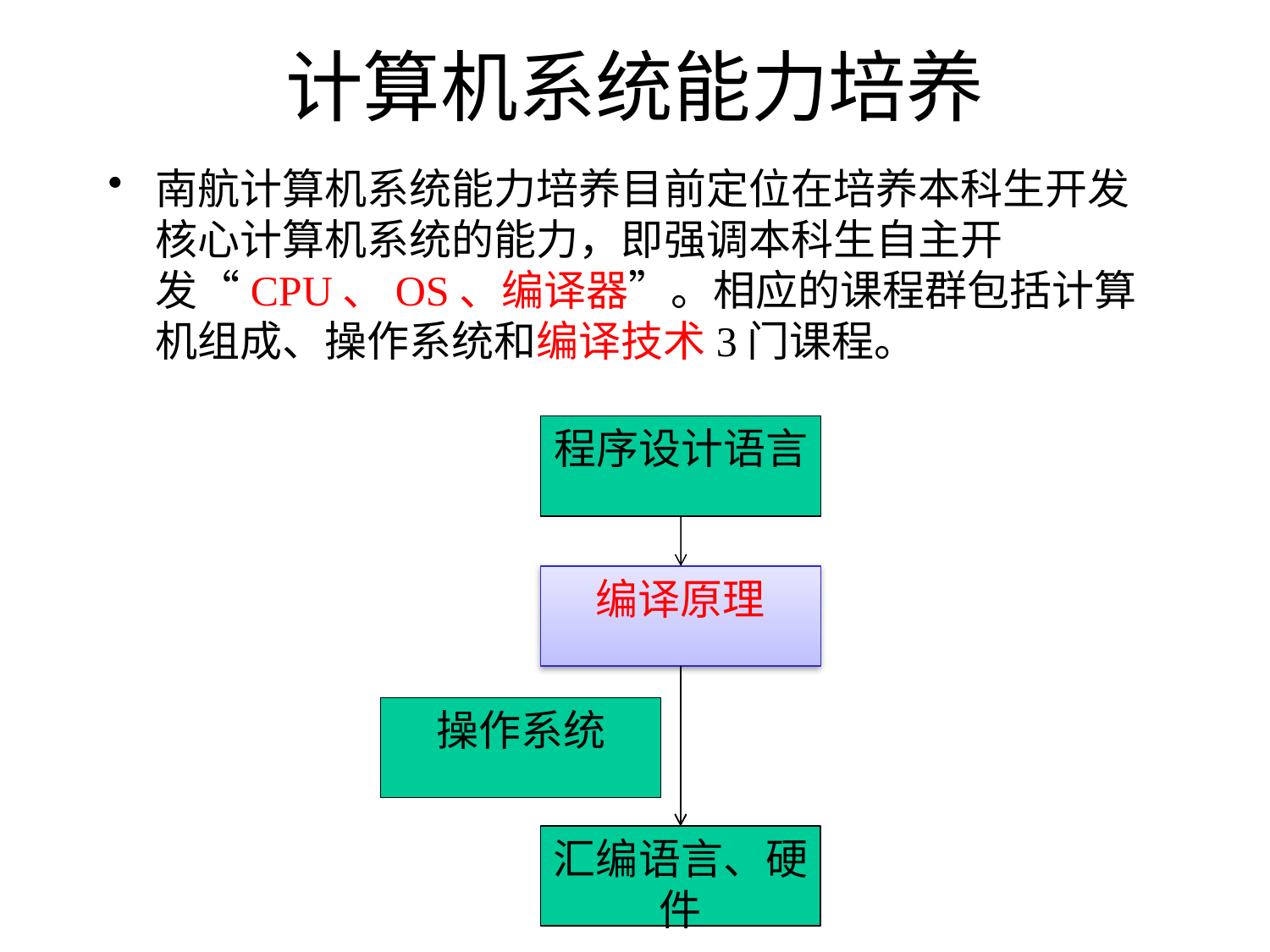

# 计算机系统能力培养
南航计算机系统能力培养目前定位在培养本科生开发核心计算机系统的能力，即强调本科生自主开发“CPU、OS、编译器”。相应的课程群包括计算机组成、操作系统和编译技术3门课程。
程序设计语言
编译原理
操作系统
汇编语言、硬件